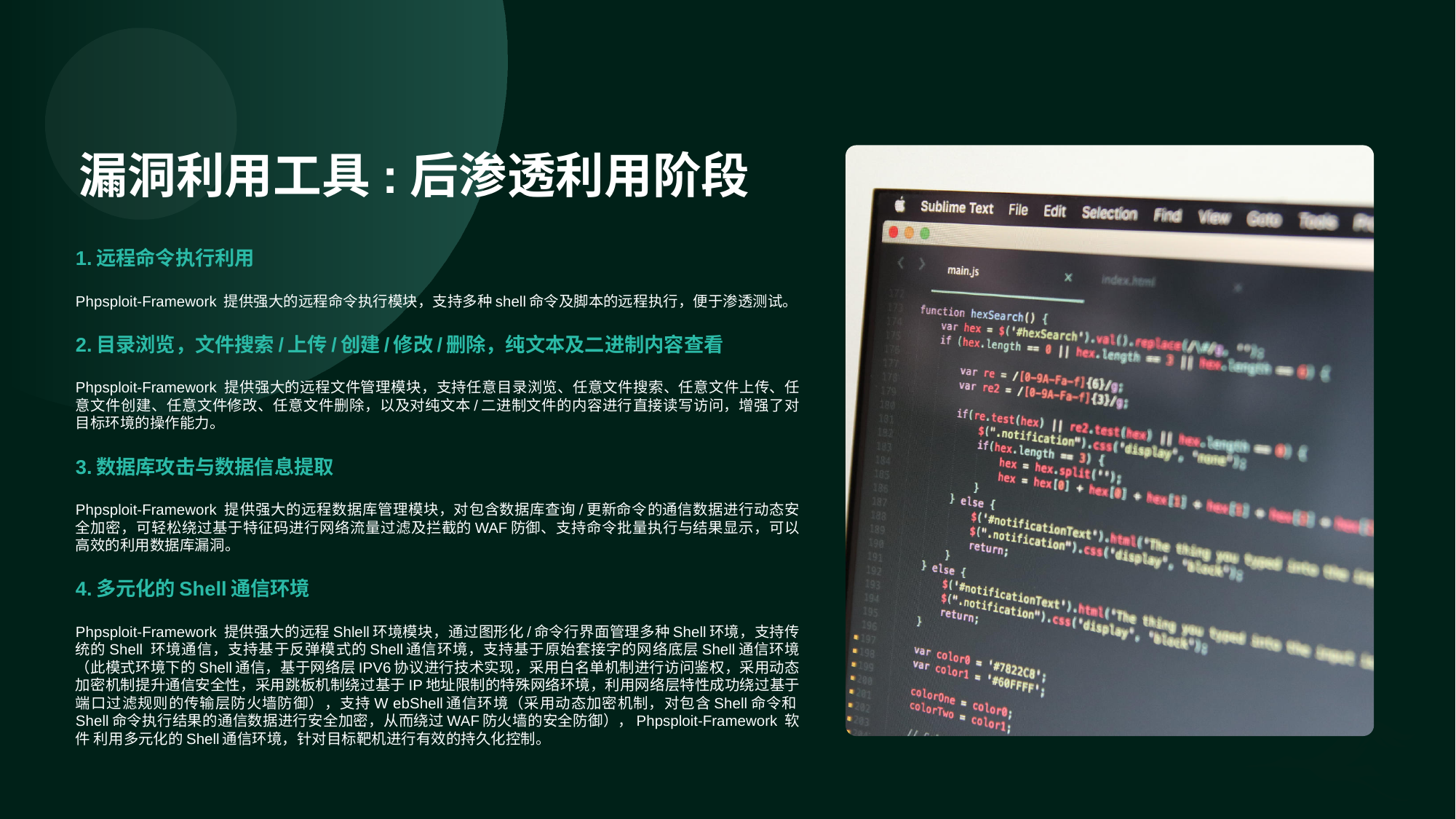

漏洞利用工具:后渗透利用阶段

1.远程命令执行利用
Phpsploit-Framework 提供强大的远程命令执行模块，支持多种shell命令及脚本的远程执行，便于渗透测试。
2.目录浏览，文件搜索/上传/创建/修改/删除，纯文本及二进制内容查看
Phpsploit-Framework 提供强大的远程文件管理模块，支持任意目录浏览、任意文件搜索、任意文件上传、任意文件创建、任意文件修改、任意文件删除，以及对纯文本/二进制文件的内容进行直接读写访问，增强了对目标环境的操作能力。
3.数据库攻击与数据信息提取
Phpsploit-Framework 提供强大的远程数据库管理模块，对包含数据库查询/更新命令的通信数据进行动态安全加密，可轻松绕过基于特征码进行网络流量过滤及拦截的WAF防御、支持命令批量执行与结果显示，可以高效的利用数据库漏洞。
4.多元化的Shell通信环境
Phpsploit-Framework 提供强大的远程Shlell环境模块，通过图形化/命令行界面管理多种Shell环境，支持传统的Shell 环境通信，支持基于反弹模式的Shell通信环境，支持基于原始套接字的网络底层Shell通信环境（此模式环境下的Shell通信，基于网络层IPV6协议进行技术实现，采用白名单机制进行访问鉴权，采用动态加密机制提升通信安全性，采用跳板机制绕过基于IP地址限制的特殊网络环境，利用网络层特性成功绕过基于端口过滤规则的传输层防火墙防御），支持W ebShell通信环境（采用动态加密机制，对包含Shell命令和Shell命令执行结果的通信数据进行安全加密，从而绕过WAF防火墙的安全防御），Phpsploit-Framework 软件 利用多元化的Shell通信环境，针对目标靶机进行有效的持久化控制。